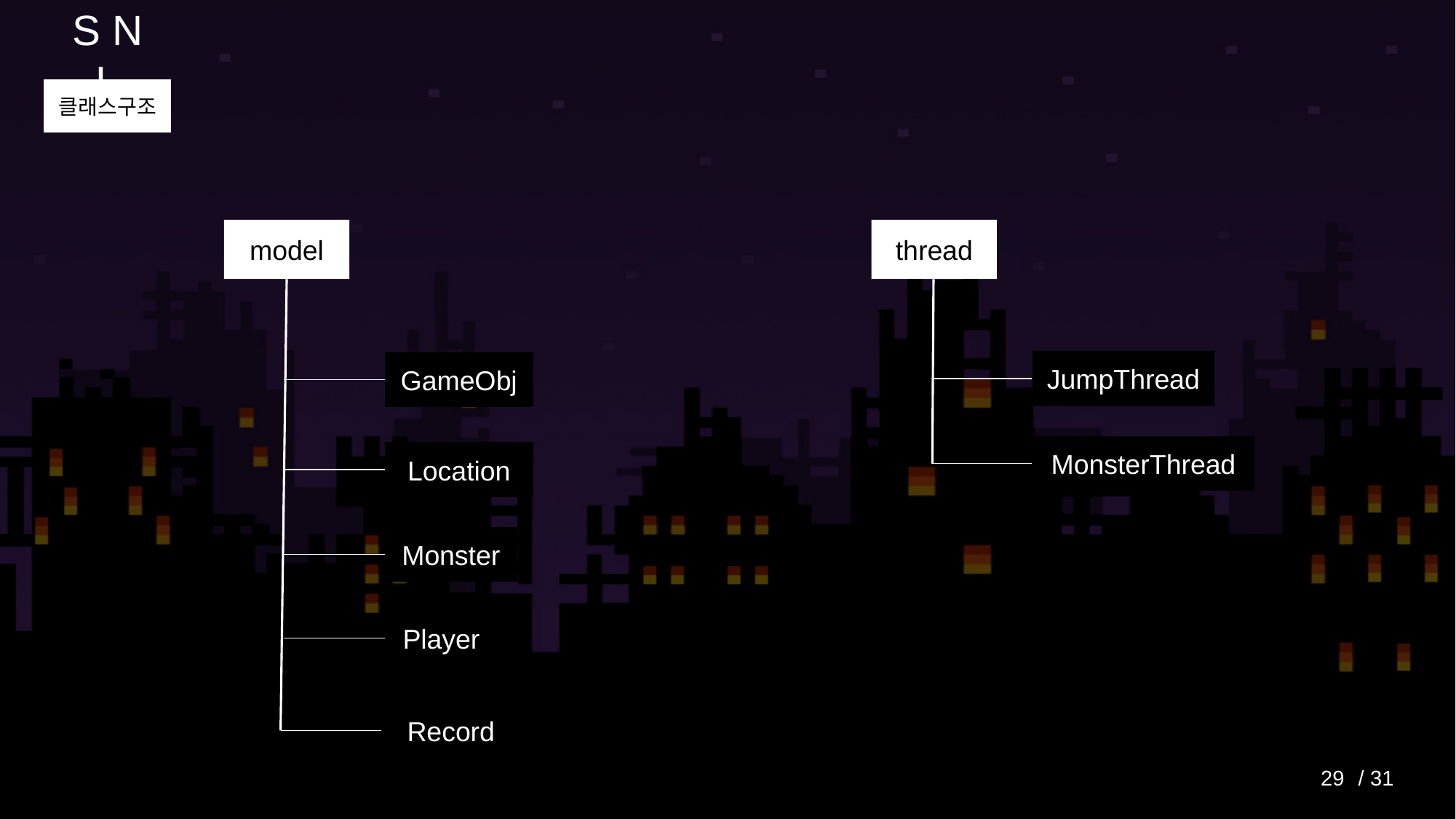

S N L
클래스구조
model
GameObj
Location
Monster
Player
Record
thread
JumpThread
MonsterThread
29